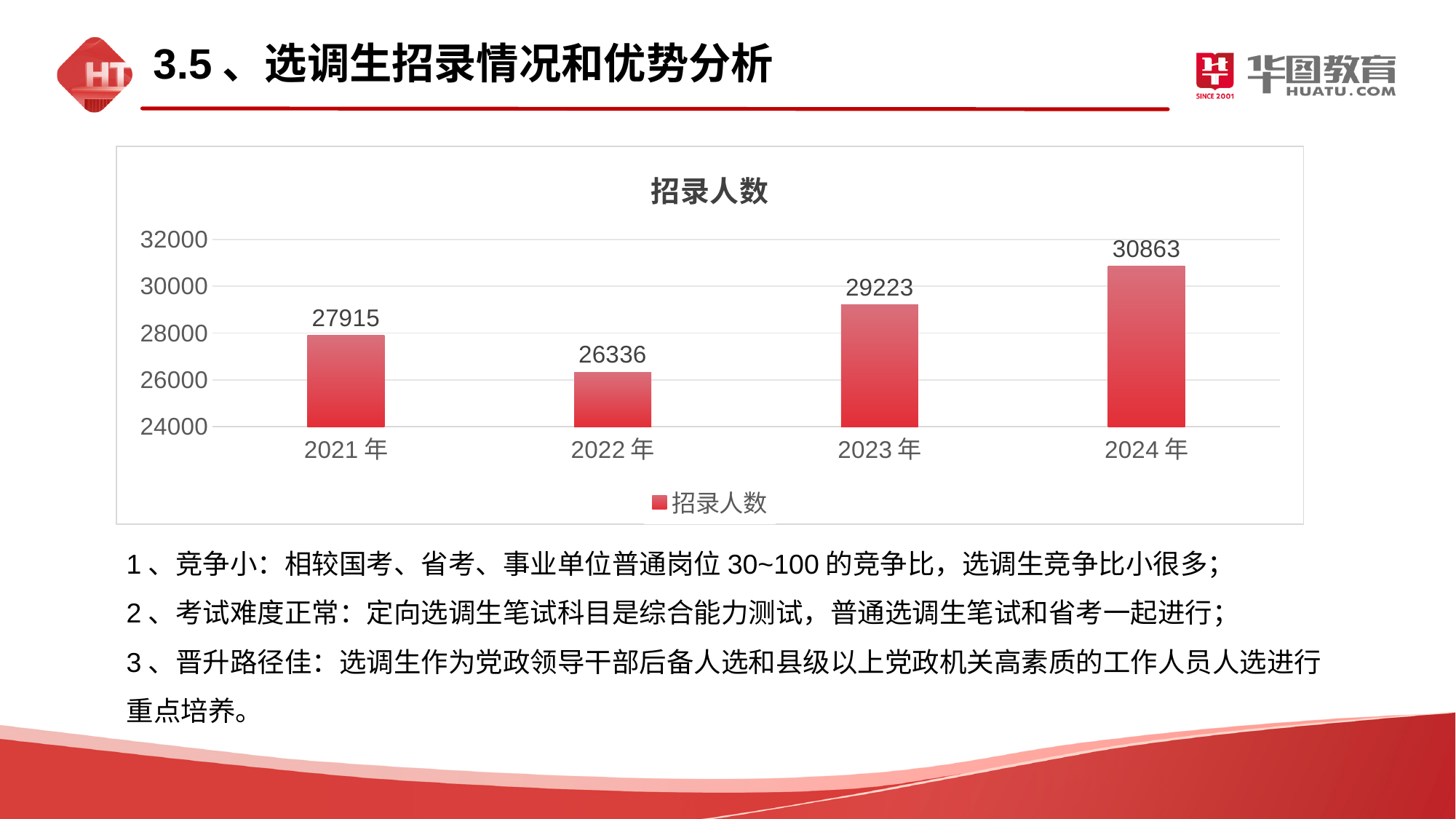

3.5、选调生招录情况和优势分析

### Chart:

| Category | 招录人数 |
|---|---|
| 2021年 | 27915.0 |
| 2022年 | 26336.0 |
| 2023年 | 29223.0 |
| 2024年 | 30863.0 |
1、竞争小：相较国考、省考、事业单位普通岗位30~100的竞争比，选调生竞争比小很多；
2、考试难度正常：定向选调生笔试科目是综合能力测试，普通选调生笔试和省考一起进行；
3、晋升路径佳：选调生作为党政领导干部后备人选和县级以上党政机关高素质的工作人员人选进行重点培养。